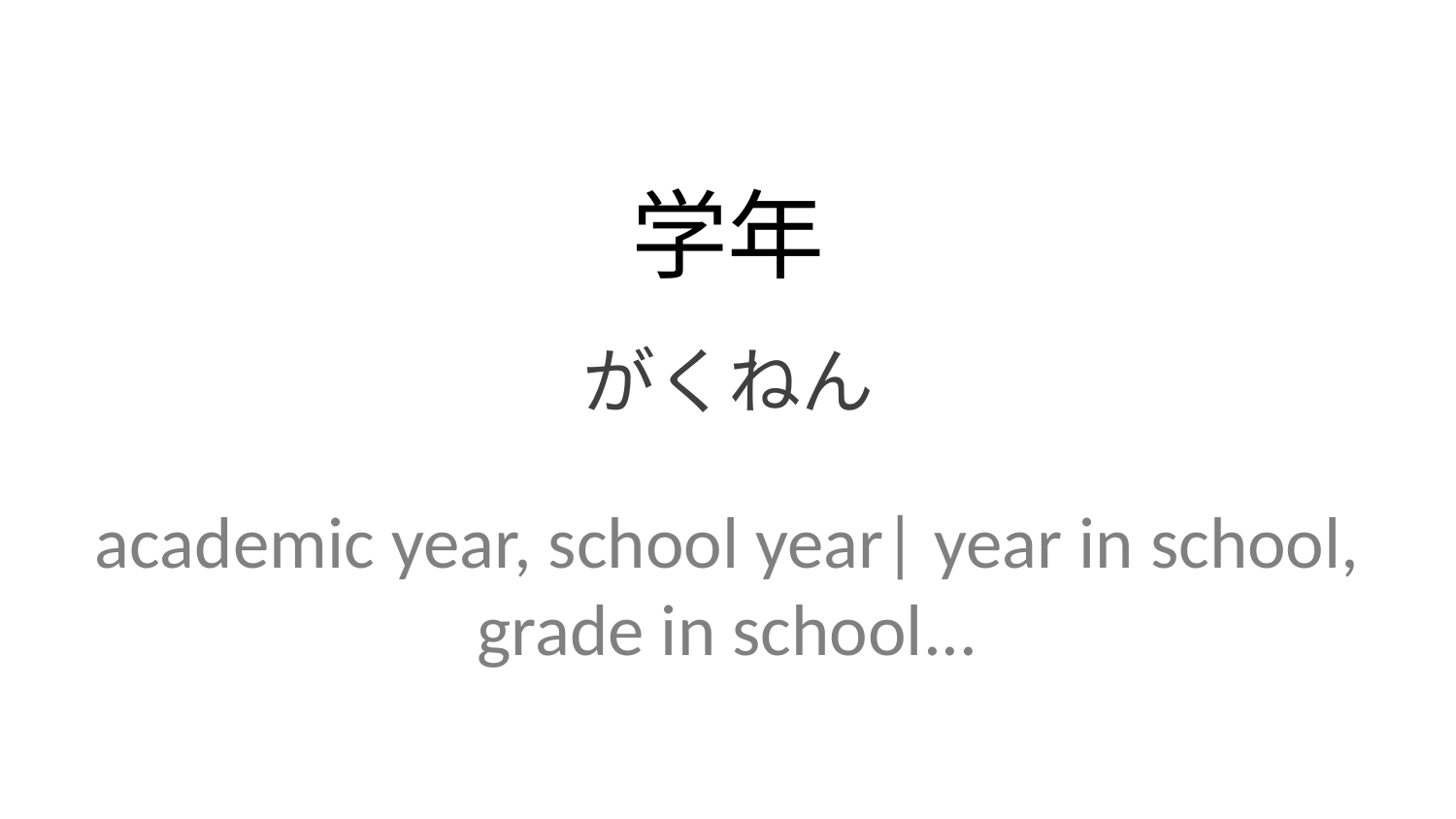

学年

がくねん
academic year, school year| year in school, grade in school...